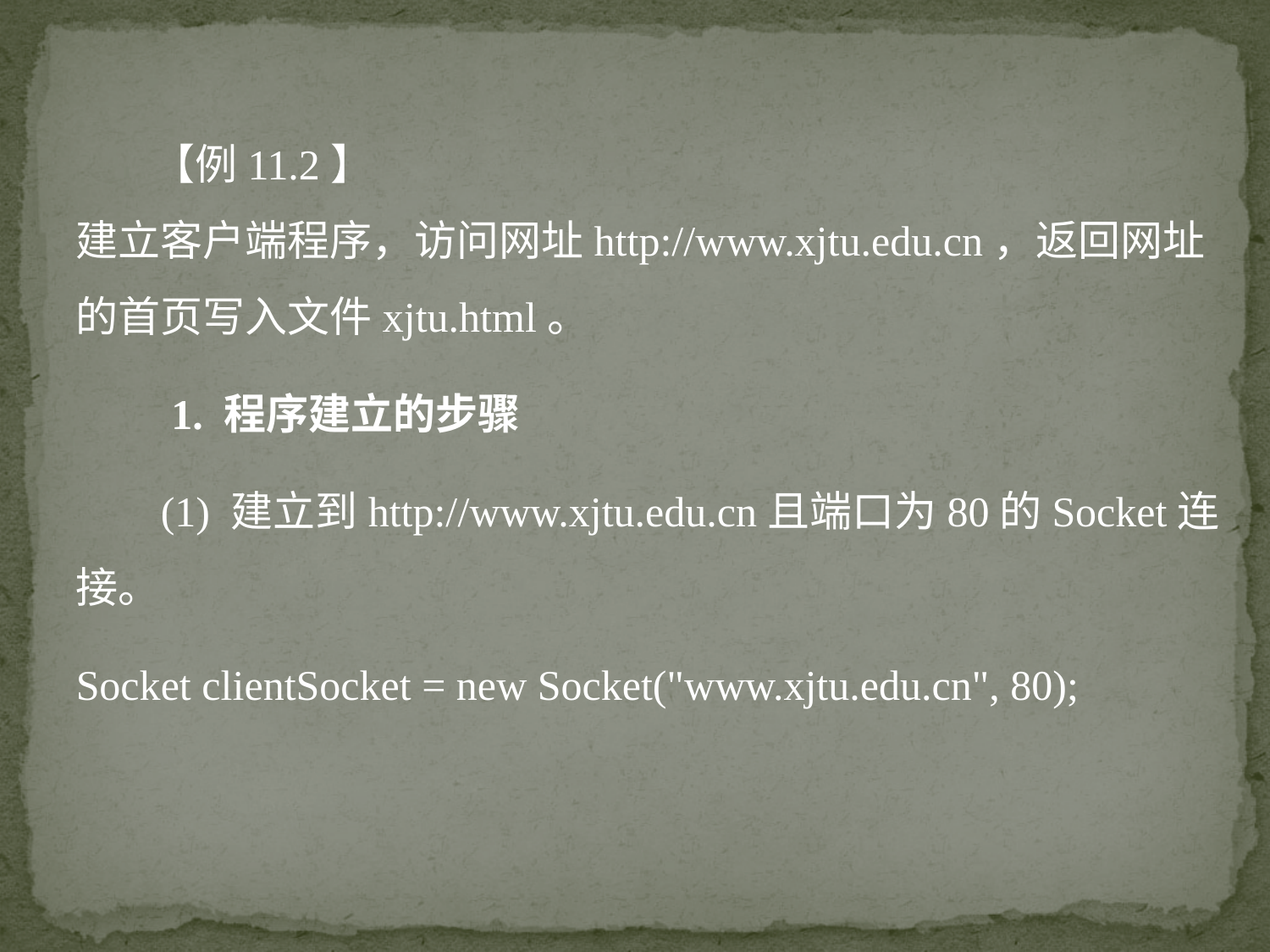

【例11.2】 建立客户端程序，访问网址http://www.xjtu.edu.cn，返回网址的首页写入文件xjtu.html。
         1. 程序建立的步骤
        (1) 建立到http://www.xjtu.edu.cn且端口为80的Socket连接。
Socket clientSocket = new Socket("www.xjtu.edu.cn", 80);